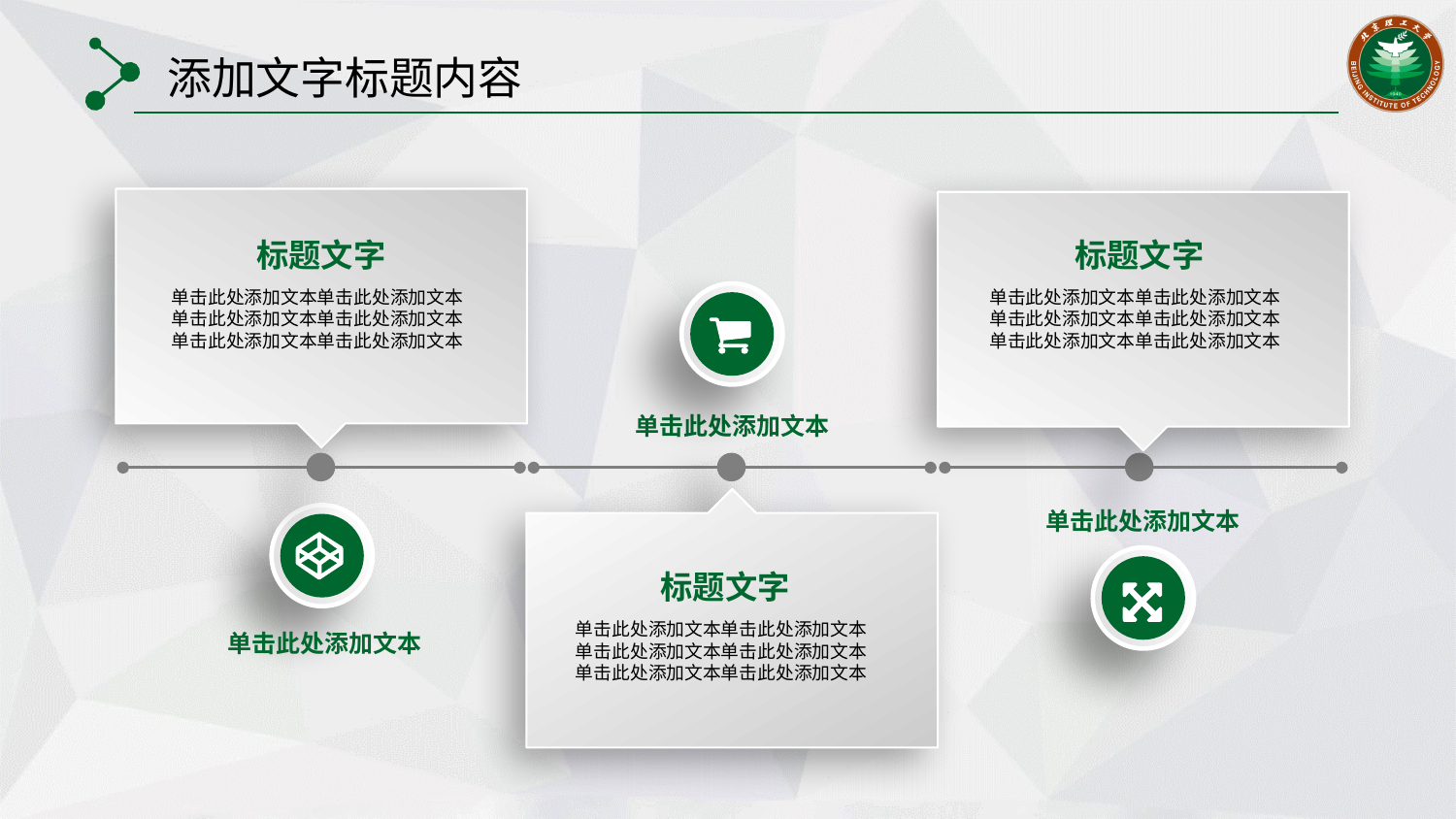

添加文字标题内容

标题文字
单击此处添加文本单击此处添加文本
单击此处添加文本单击此处添加文本
单击此处添加文本单击此处添加文本

标题文字
单击此处添加文本单击此处添加文本
单击此处添加文本单击此处添加文本
单击此处添加文本单击此处添加文本

单击此处添加文本

标题文字
单击此处添加文本单击此处添加文本
单击此处添加文本单击此处添加文本
单击此处添加文本单击此处添加文本

单击此处添加文本

单击此处添加文本